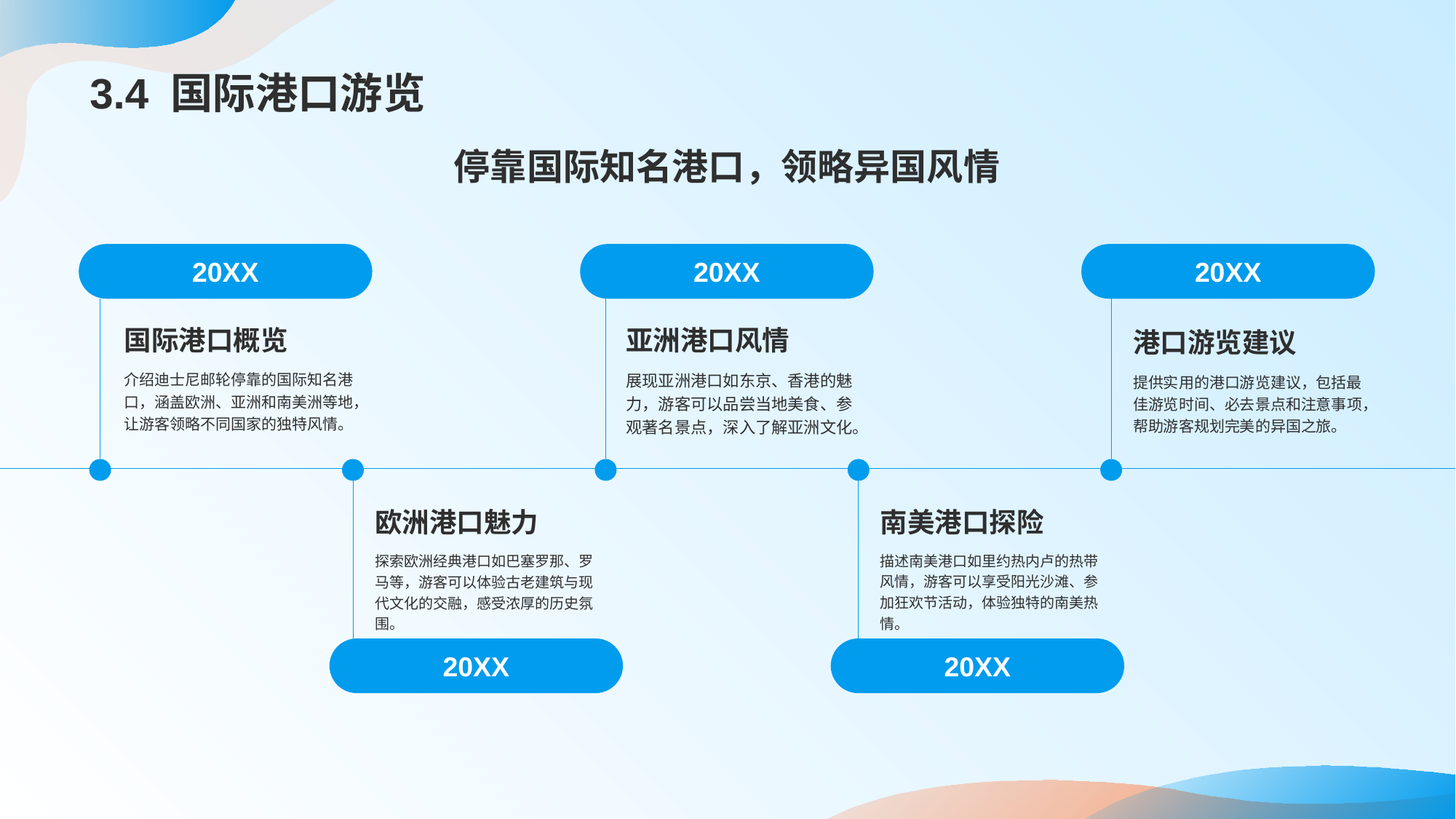

# 3.4 国际港口游览
停靠国际知名港口，领略异国风情
20XX
国际港口概览
介绍迪士尼邮轮停靠的国际知名港口，涵盖欧洲、亚洲和南美洲等地，让游客领略不同国家的独特风情。

20XX
亚洲港口风情
展现亚洲港口如东京、香港的魅力，游客可以品尝当地美食、参观著名景点，深入了解亚洲文化。

20XX
港口游览建议
提供实用的港口游览建议，包括最佳游览时间、必去景点和注意事项，帮助游客规划完美的异国之旅。

欧洲港口魅力
探索欧洲经典港口如巴塞罗那、罗马等，游客可以体验古老建筑与现代文化的交融，感受浓厚的历史氛围。
20XX

南美港口探险
描述南美港口如里约热内卢的热带风情，游客可以享受阳光沙滩、参加狂欢节活动，体验独特的南美热情。
20XX